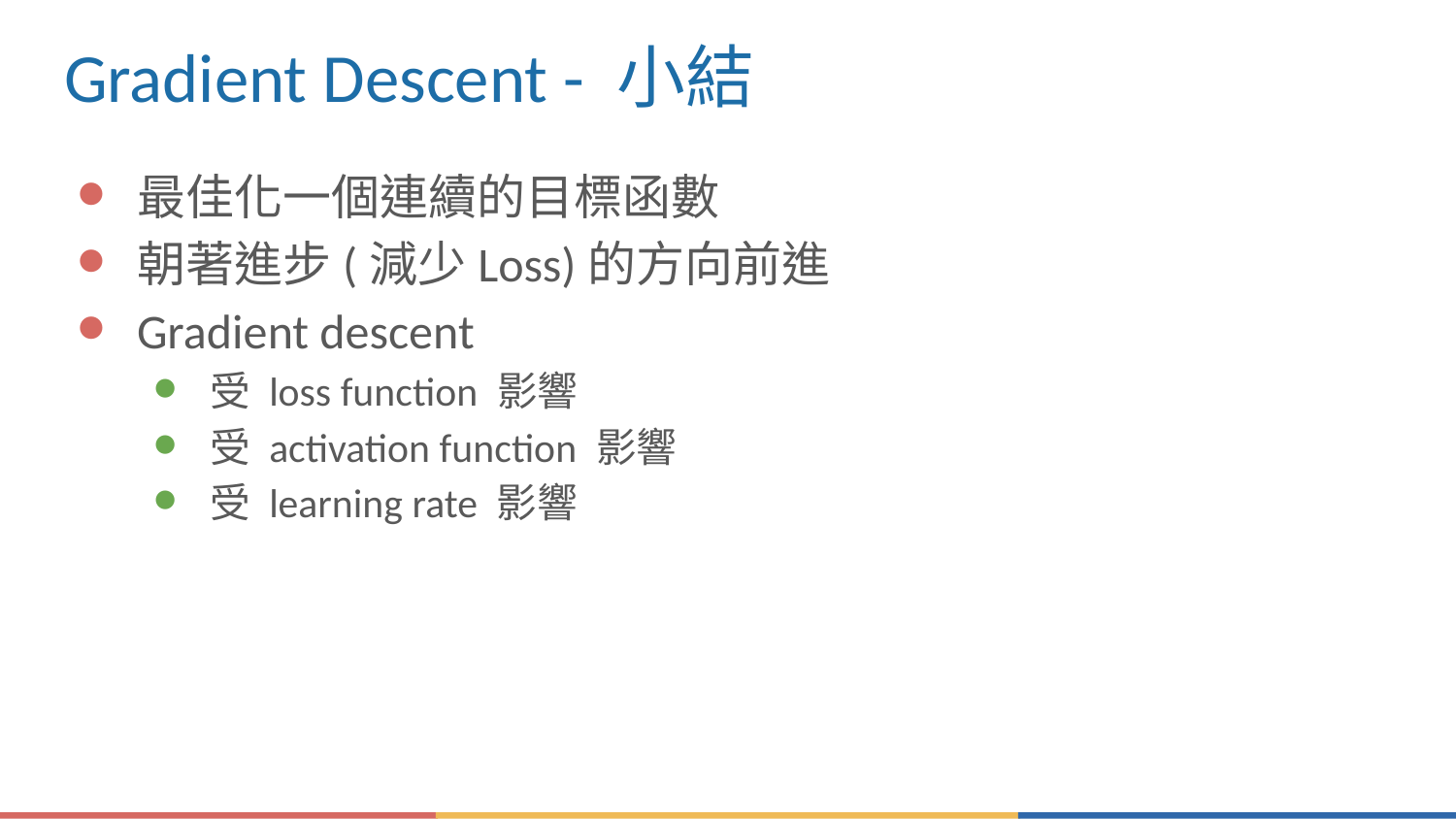

# Gradient Descent - 小結
最佳化一個連續的目標函數
朝著進步(減少Loss)的方向前進
Gradient descent
受 loss function 影響
受 activation function 影響
受 learning rate 影響